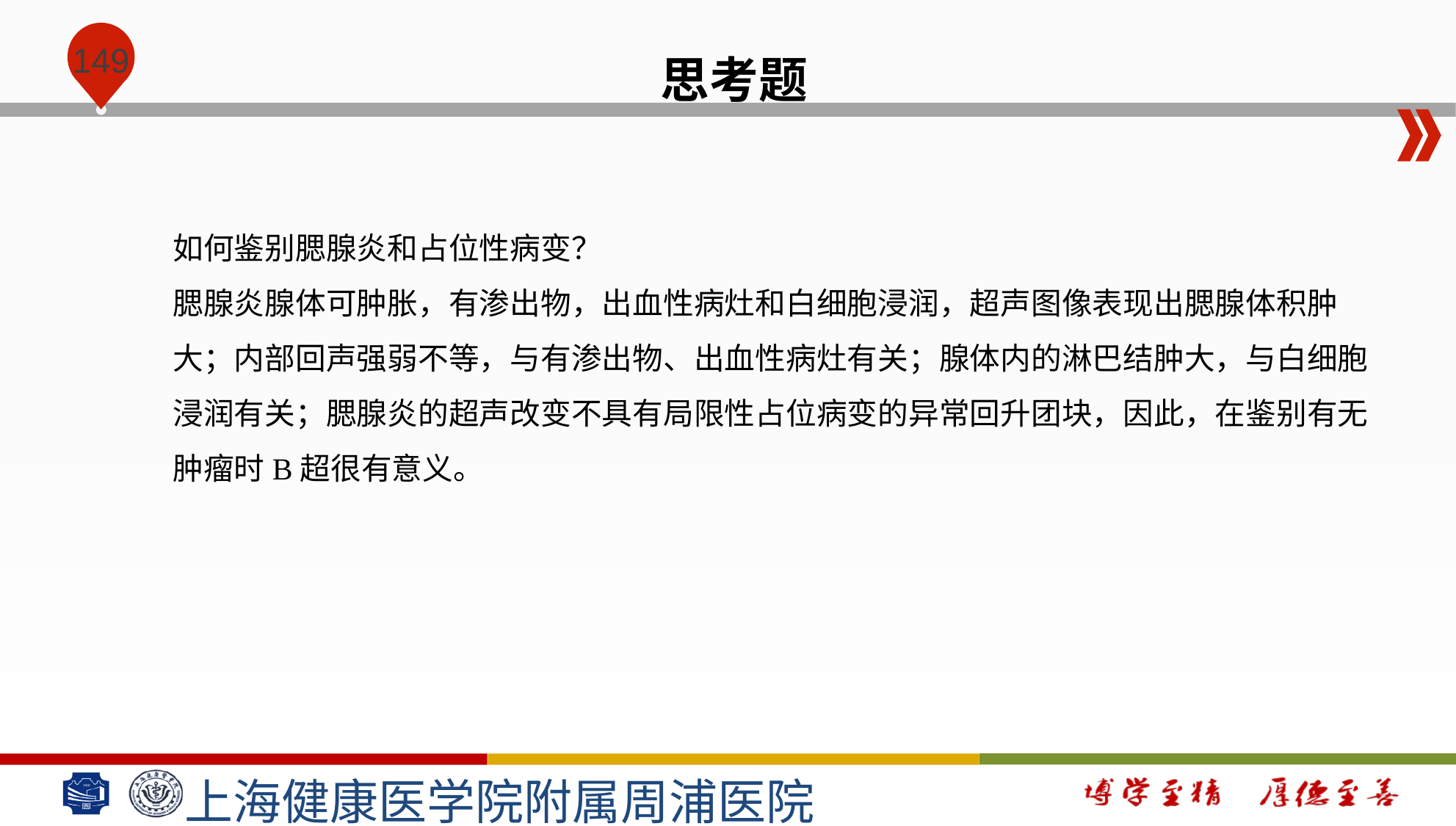

# 思考题

如何鉴别腮腺炎和占位性病变？
腮腺炎腺体可肿胀，有渗出物，出血性病灶和白细胞浸润，超声图像表现出腮腺体积肿大；内部回声强弱不等，与有渗出物、出血性病灶有关；腺体内的淋巴结肿大，与白细胞浸润有关；腮腺炎的超声改变不具有局限性占位病变的异常回升团块，因此，在鉴别有无肿瘤时B超很有意义。